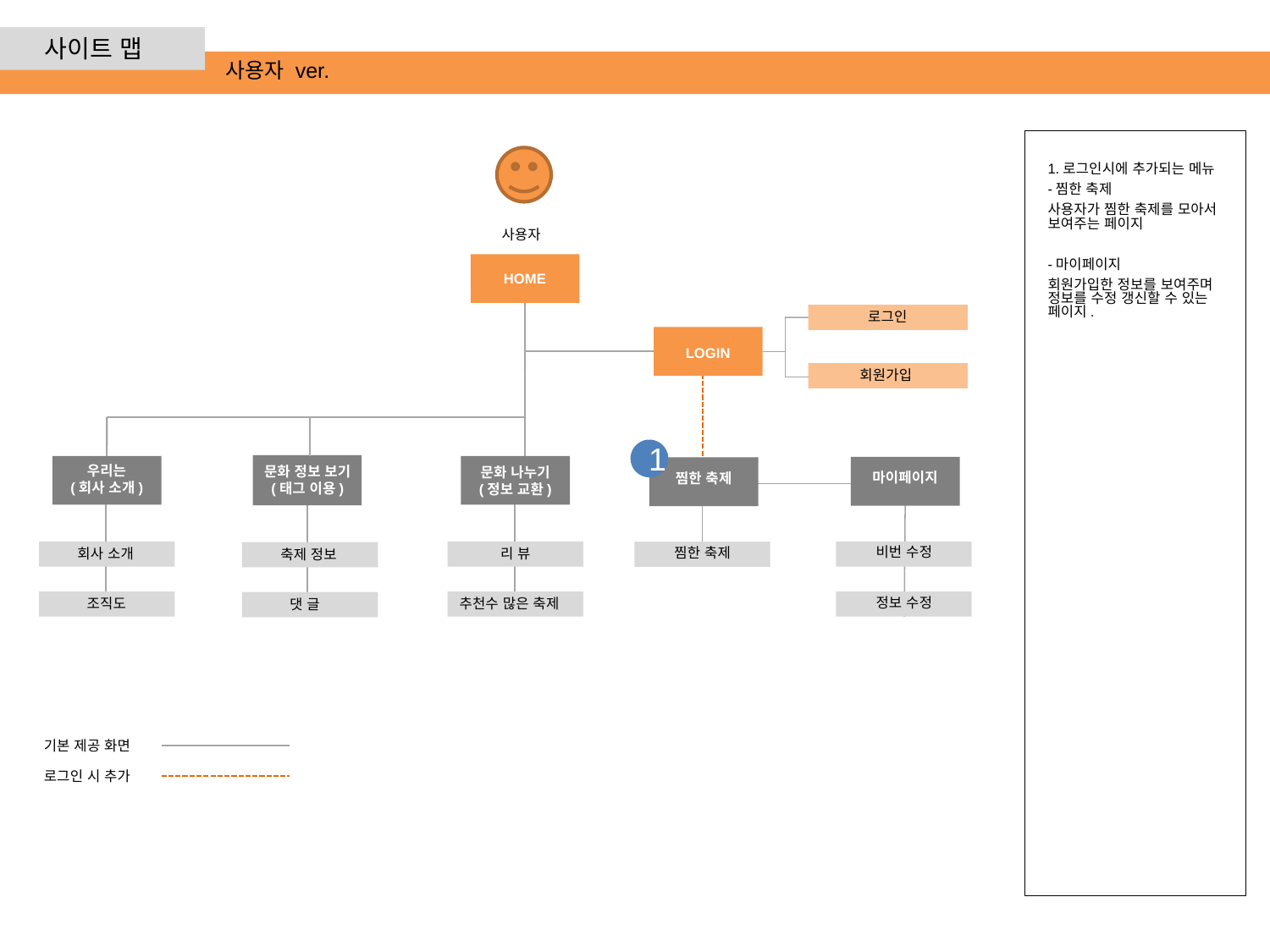

사이트 맵
사용자 ver.

1.로그인시에 추가되는 메뉴
-찜한 축제
사용자가 찜한 축제를 모아서 보여주는 페이지

-마이페이지
회원가입한 정보를 보여주며 정보를 수정 갱신할 수 있는 페이지.

사용자

HOME
로그인

LOGIN
회원가입

1

문화 정보 보기
(태그 이용)
축제 정보

댓 글

우리는
(회사 소개)

문화 나누기
(정보 교환)
리 뷰

추천수 많은 축제

마이페이지
비번 수정

정보 수정

찜한 축제
찜한 축제

회사 소개

조직도

기본 제공 화면
로그인 시 추가